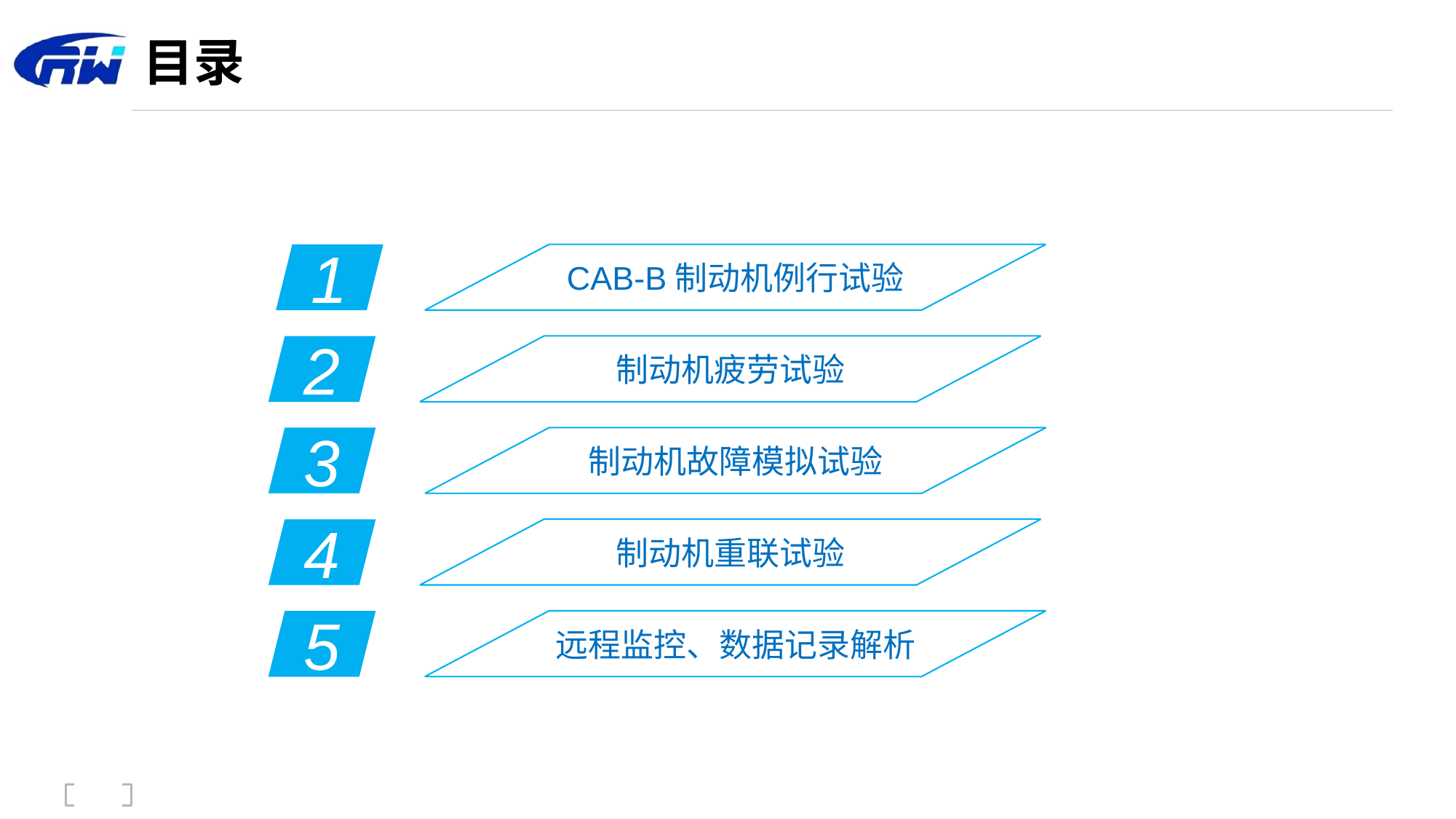

# 目录
1
CAB-B制动机例行试验
制动机疲劳试验
2
制动机故障模拟试验
3
制动机重联试验
4
远程监控、数据记录解析
5